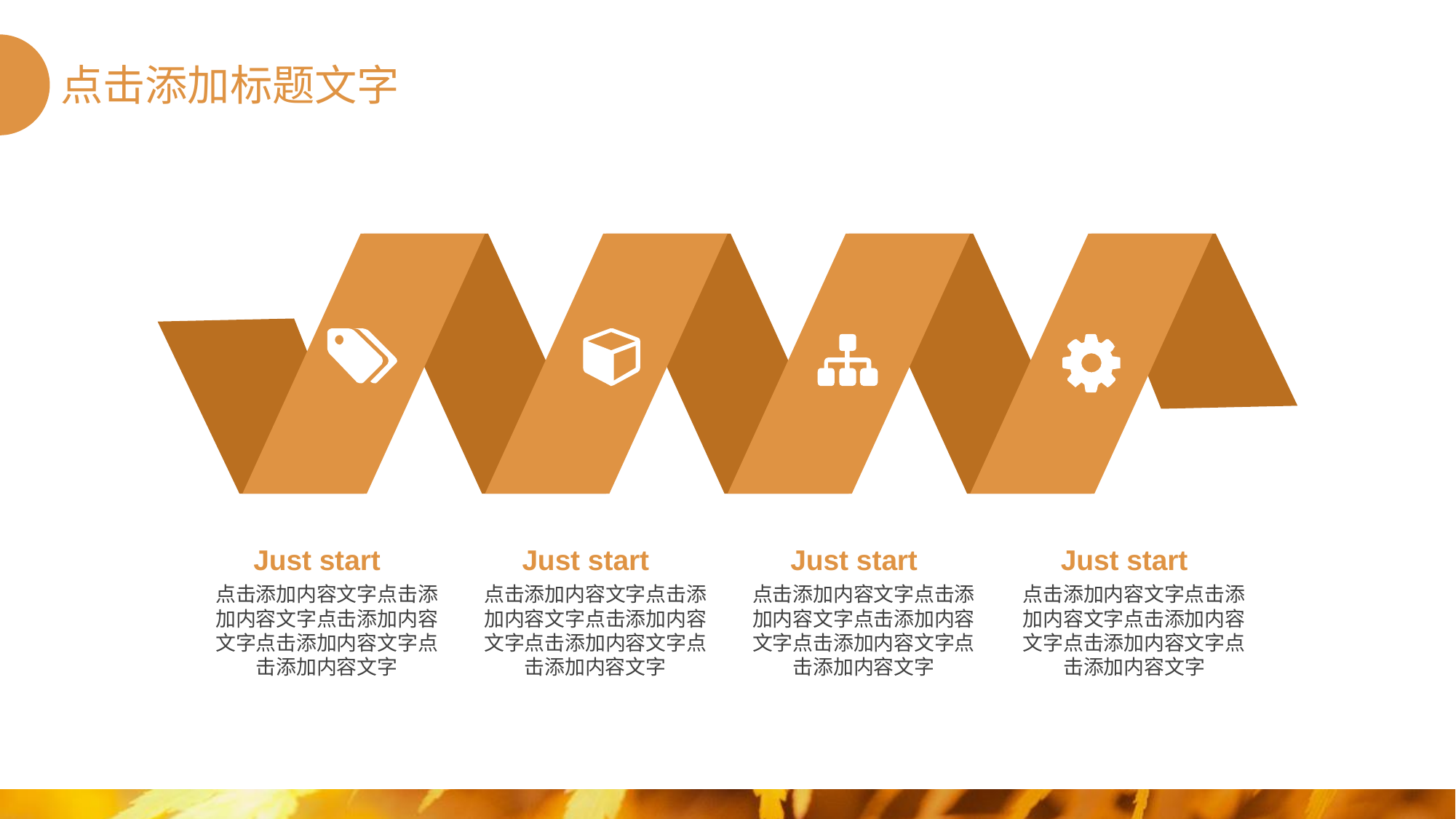

点击添加标题文字

Just start
点击添加内容文字点击添加内容文字点击添加内容文字点击添加内容文字点击添加内容文字
Just start
点击添加内容文字点击添加内容文字点击添加内容文字点击添加内容文字点击添加内容文字
Just start
点击添加内容文字点击添加内容文字点击添加内容文字点击添加内容文字点击添加内容文字
Just start
点击添加内容文字点击添加内容文字点击添加内容文字点击添加内容文字点击添加内容文字
30